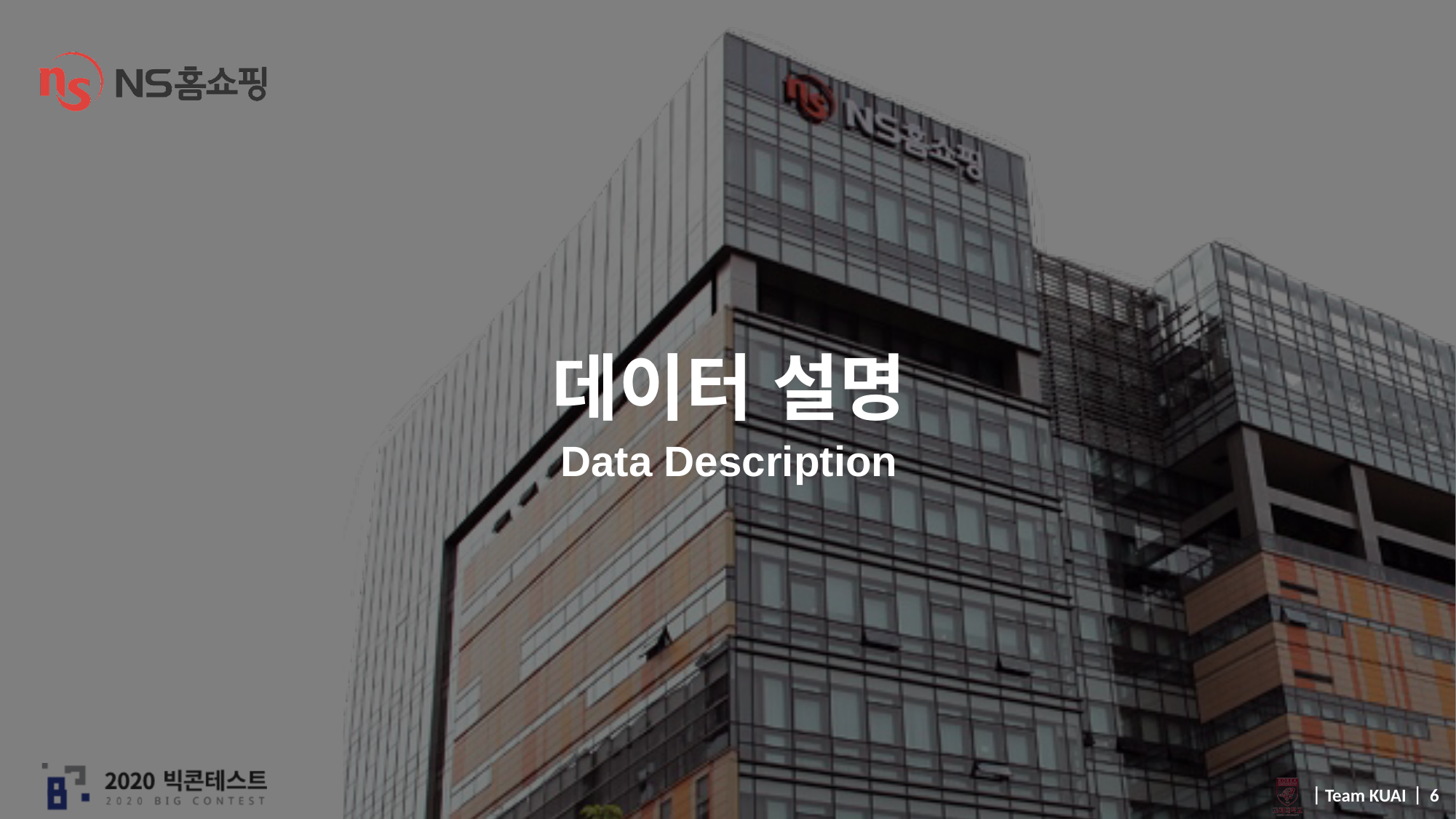

# 데이터 설명 Data Description
 ⎸Team KUAI  ⎸ 6